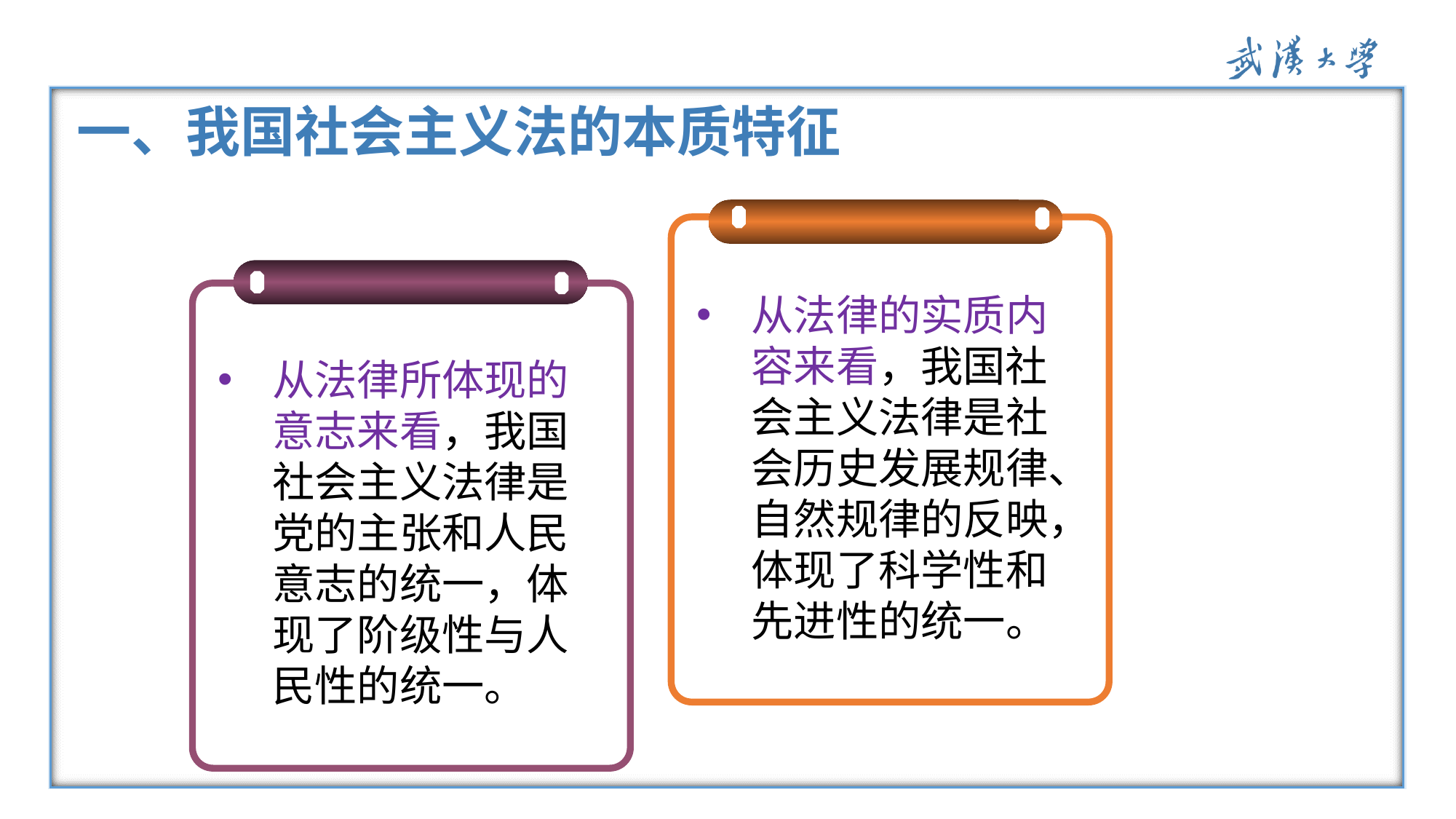

一、我国社会主义法的本质特征

从法律所体现的意志来看，我国社会主义法律是党的主张和人民意志的统一，体现了阶级性与人民性的统一。
从法律的实质内容来看，我国社会主义法律是社会历史发展规律、自然规律的反映，体现了科学性和先进性的统一。